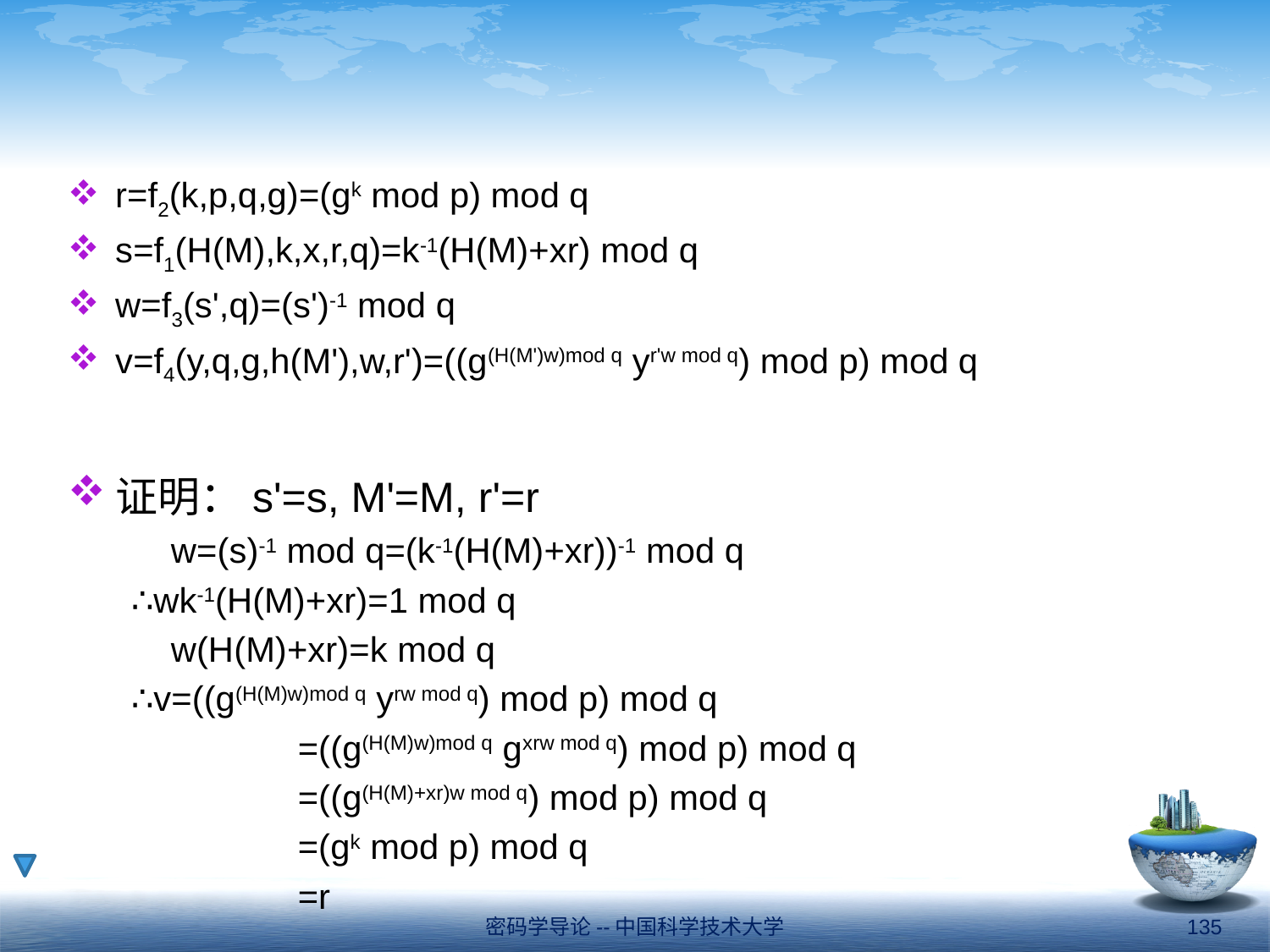

r=f2(k,p,q,g)=(gk mod p) mod q
s=f1(H(M),k,x,r,q)=k-1(H(M)+xr) mod q
w=f3(s',q)=(s')-1 mod q
v=f4(y,q,g,h(M'),w,r')=((g(H(M')w)mod q yr'w mod q) mod p) mod q

证明：s'=s, M'=M, r'=r
	w=(s)-1 mod q=(k-1(H(M)+xr))-1 mod q
∴wk-1(H(M)+xr)=1 mod q
	w(H(M)+xr)=k mod q
∴v=((g(H(M)w)mod q yrw mod q) mod p) mod q
		=((g(H(M)w)mod q gxrw mod q) mod p) mod q
		=((g(H(M)+xr)w mod q) mod p) mod q
		=(gk mod p) mod q
		=r

密码学导论--中国科学技术大学
135